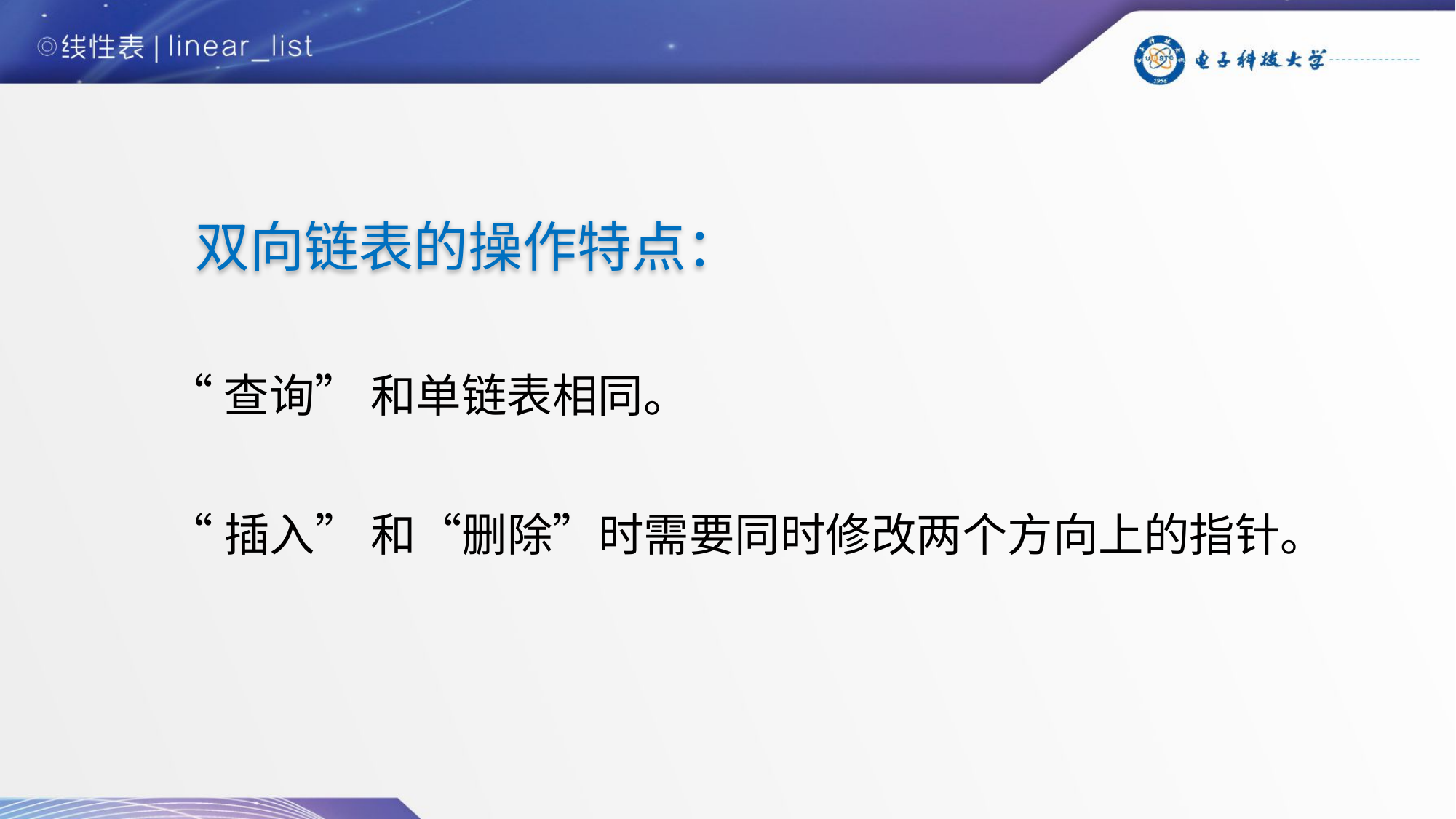

双向链表的操作特点：
“查询” 和单链表相同。
“插入” 和“删除”时需要同时修改两个方向上的指针。